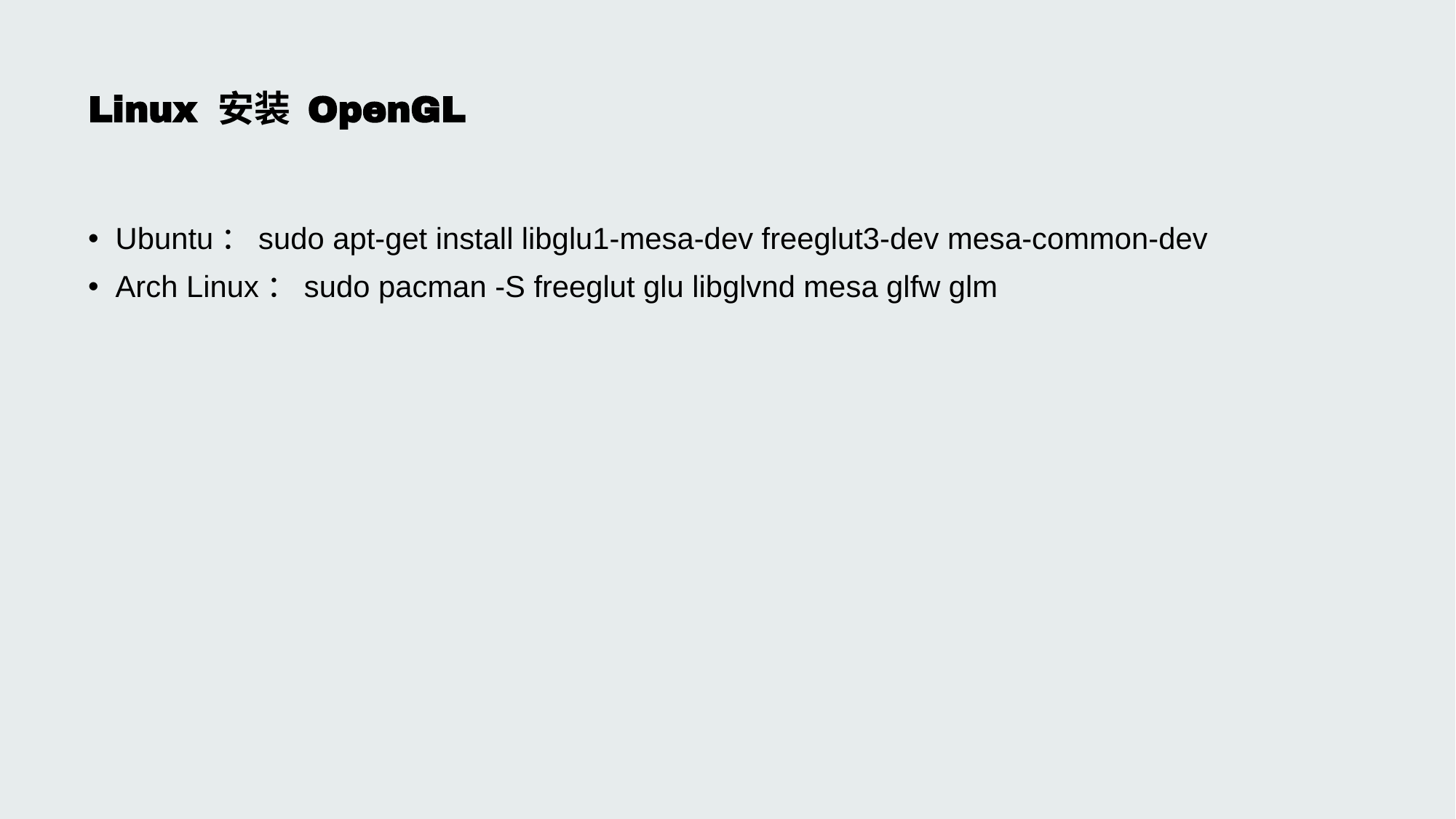

# Linux 安装 OpenGL
Ubuntu：sudo apt-get install libglu1-mesa-dev freeglut3-dev mesa-common-dev
Arch Linux：sudo pacman -S freeglut glu libglvnd mesa glfw glm